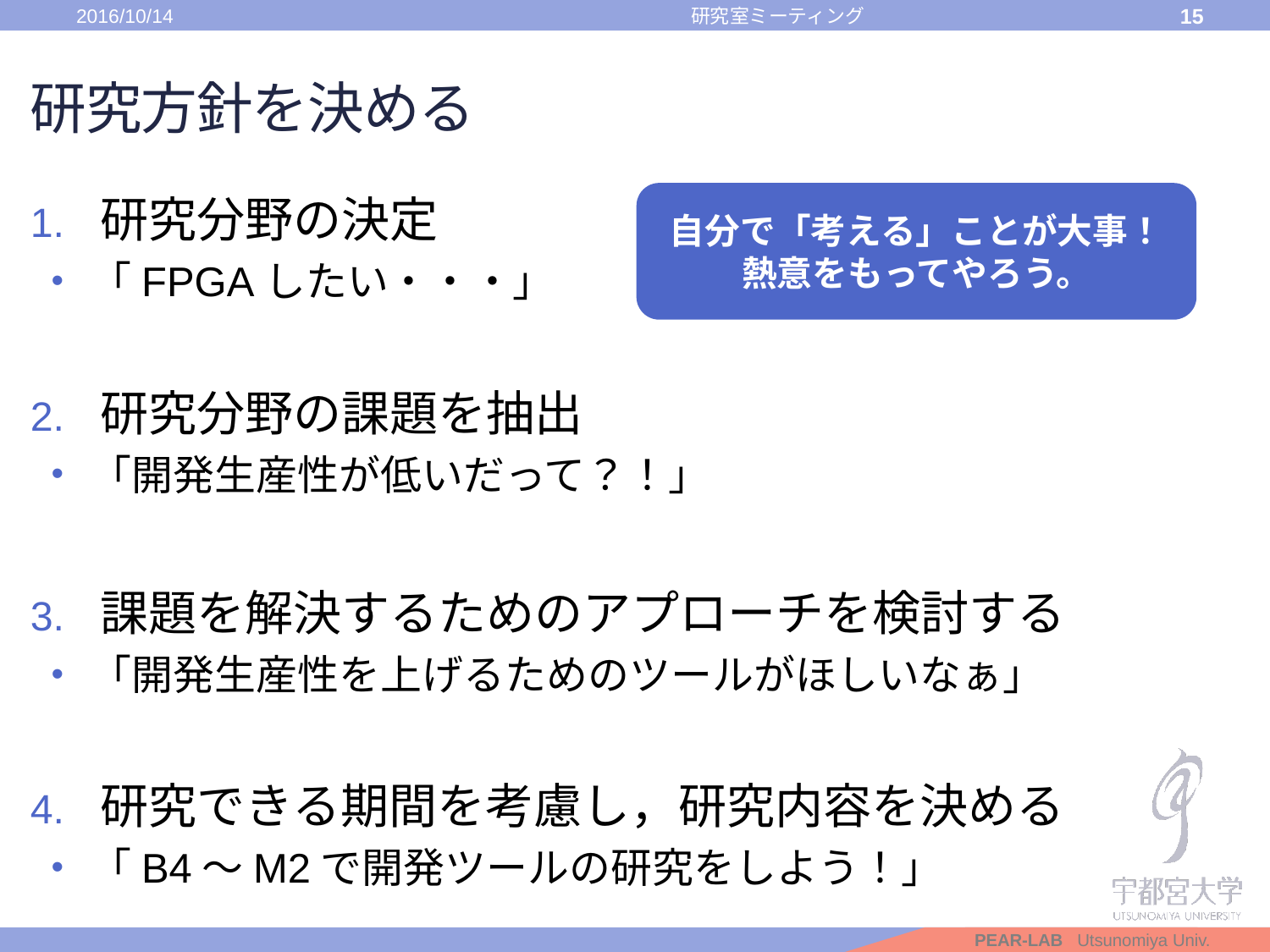

2016/10/14
15
研究室ミーティング
# 研究方針を決める
研究分野の決定
「FPGAしたい・・・」

研究分野の課題を抽出
「開発生産性が低いだって？！」

課題を解決するためのアプローチを検討する
「開発生産性を上げるためのツールがほしいなぁ」

研究できる期間を考慮し，研究内容を決める
「B4～M2で開発ツールの研究をしよう！」
自分で「考える」ことが大事！
熱意をもってやろう。